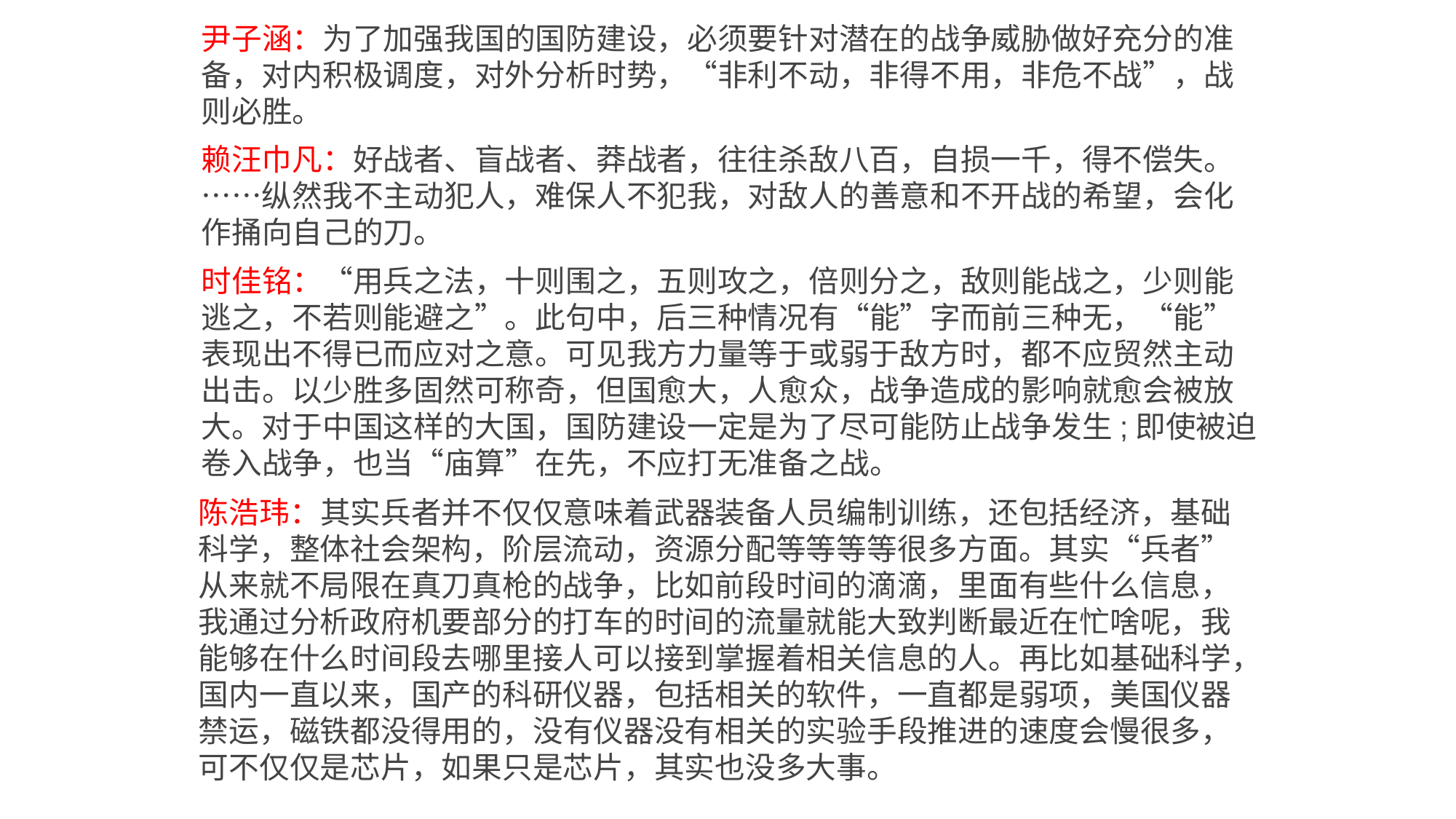

尹子涵：为了加强我国的国防建设，必须要针对潜在的战争威胁做好充分的准备，对内积极调度，对外分析时势，“非利不动，非得不用，非危不战”，战则必胜。
赖汪巾凡：好战者、盲战者、莽战者，往往杀敌八百，自损一千，得不偿失。……纵然我不主动犯人，难保人不犯我，对敌人的善意和不开战的希望，会化作捅向自己的刀。
时佳铭：“用兵之法，十则围之，五则攻之，倍则分之，敌则能战之，少则能逃之，不若则能避之”。此句中，后三种情况有“能”字而前三种无，“能”表现出不得已而应对之意。可见我方力量等于或弱于敌方时，都不应贸然主动出击。以少胜多固然可称奇，但国愈大，人愈众，战争造成的影响就愈会被放大。对于中国这样的大国，国防建设一定是为了尽可能防止战争发生;即使被迫卷入战争，也当“庙算”在先，不应打无准备之战。
陈浩玮：其实兵者并不仅仅意味着武器装备人员编制训练，还包括经济，基础科学，整体社会架构，阶层流动，资源分配等等等等很多方面。其实“兵者”从来就不局限在真刀真枪的战争，比如前段时间的滴滴，里面有些什么信息，我通过分析政府机要部分的打车的时间的流量就能大致判断最近在忙啥呢，我能够在什么时间段去哪里接人可以接到掌握着相关信息的人。再比如基础科学，国内一直以来，国产的科研仪器，包括相关的软件，一直都是弱项，美国仪器禁运，磁铁都没得用的，没有仪器没有相关的实验手段推进的速度会慢很多，可不仅仅是芯片，如果只是芯片，其实也没多大事。